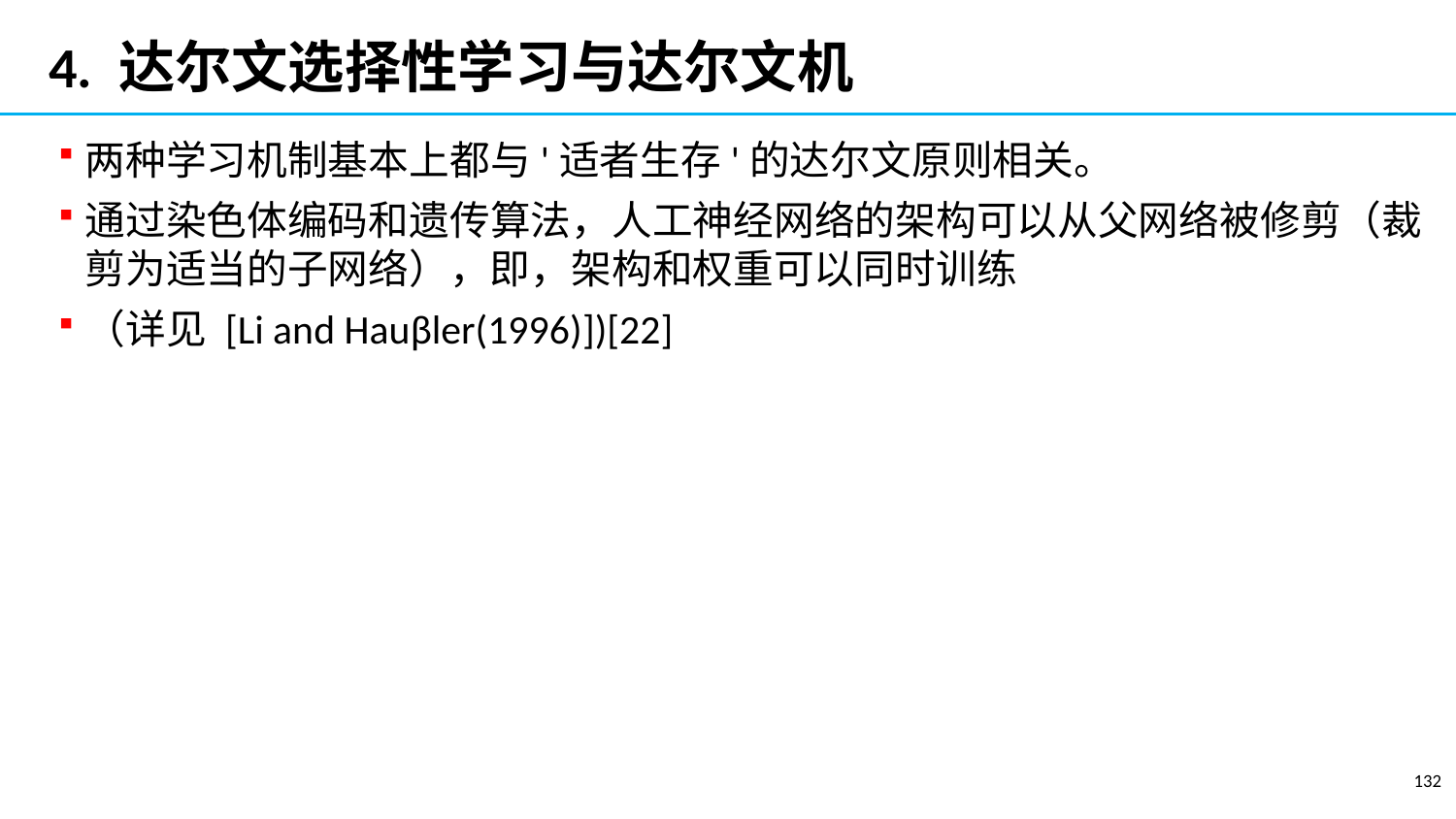

# 4. 达尔文选择性学习与达尔文机

两种学习机制基本上都与'适者生存'的达尔文原则相关。
通过染色体编码和遗传算法，人工神经网络的架构可以从父网络被修剪（裁剪为适当的子网络），即，架构和权重可以同时训练
（详见 [Li and Hauβler(1996)])[22]
132